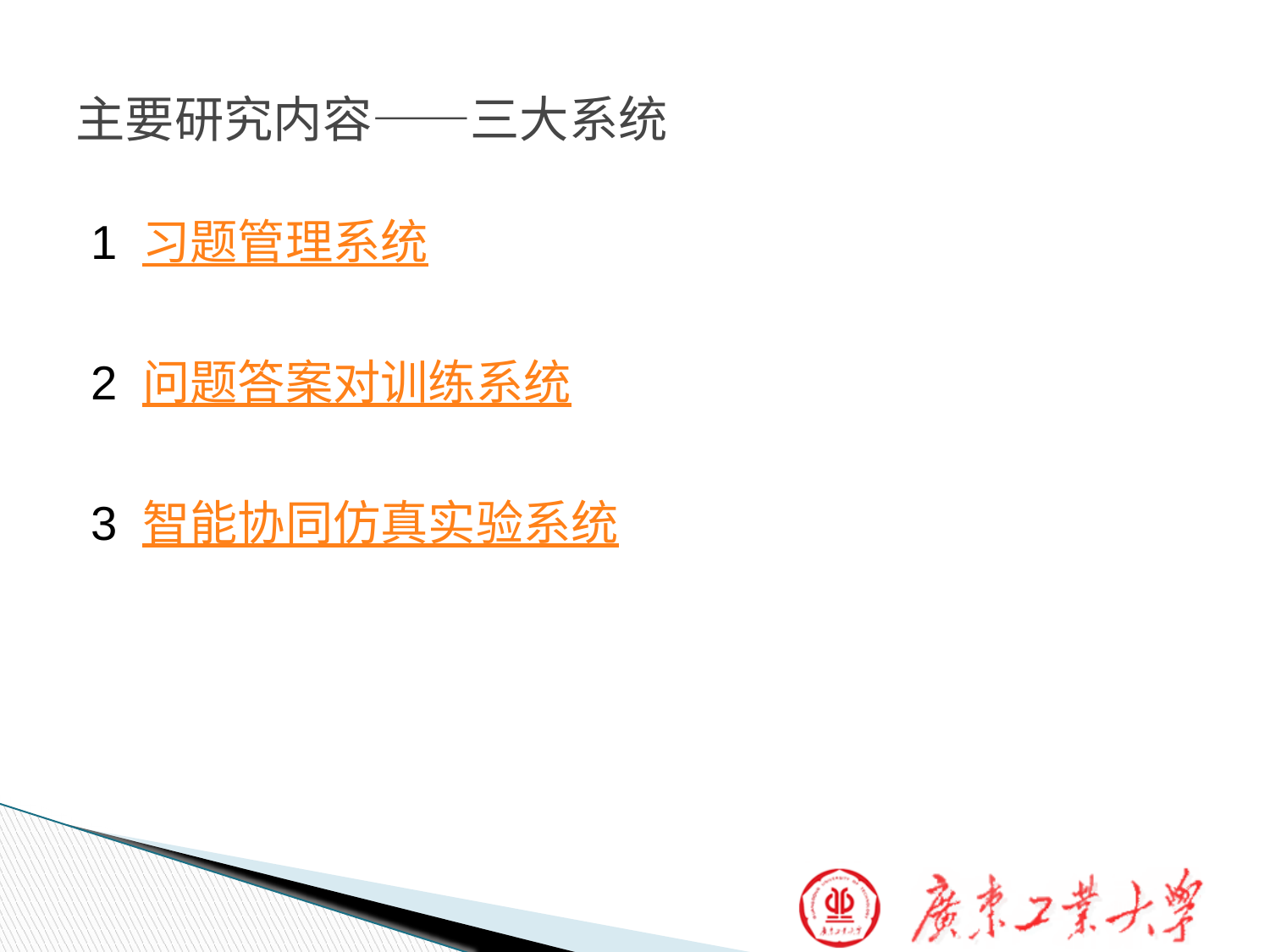

# 主要研究内容——三大系统
1 习题管理系统

2 问题答案对训练系统

3 智能协同仿真实验系统